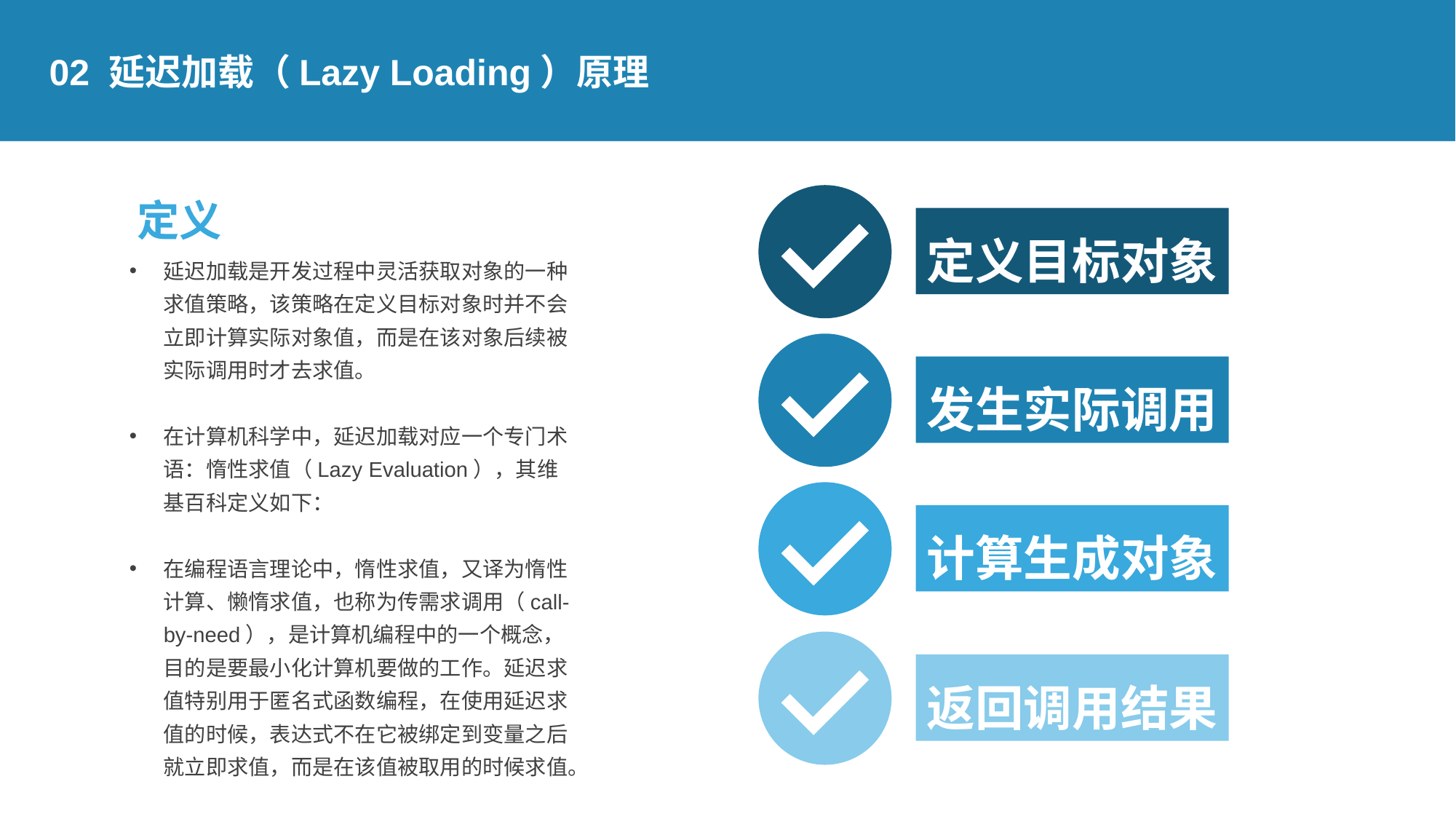

02 延迟加载（Lazy Loading）原理
定义

定义目标对象
延迟加载是开发过程中灵活获取对象的一种求值策略，该策略在定义目标对象时并不会立即计算实际对象值，而是在该对象后续被实际调用时才去求值。

在计算机科学中，延迟加载对应一个专门术语：惰性求值（Lazy Evaluation），其维基百科定义如下：

在编程语言理论中，惰性求值，又译为惰性计算、懒惰求值，也称为传需求调用（call-by-need），是计算机编程中的一个概念，目的是要最小化计算机要做的工作。延迟求值特别用于匿名式函数编程，在使用延迟求值的时候，表达式不在它被绑定到变量之后就立即求值，而是在该值被取用的时候求值。

发生实际调用

计算生成对象

返回调用结果